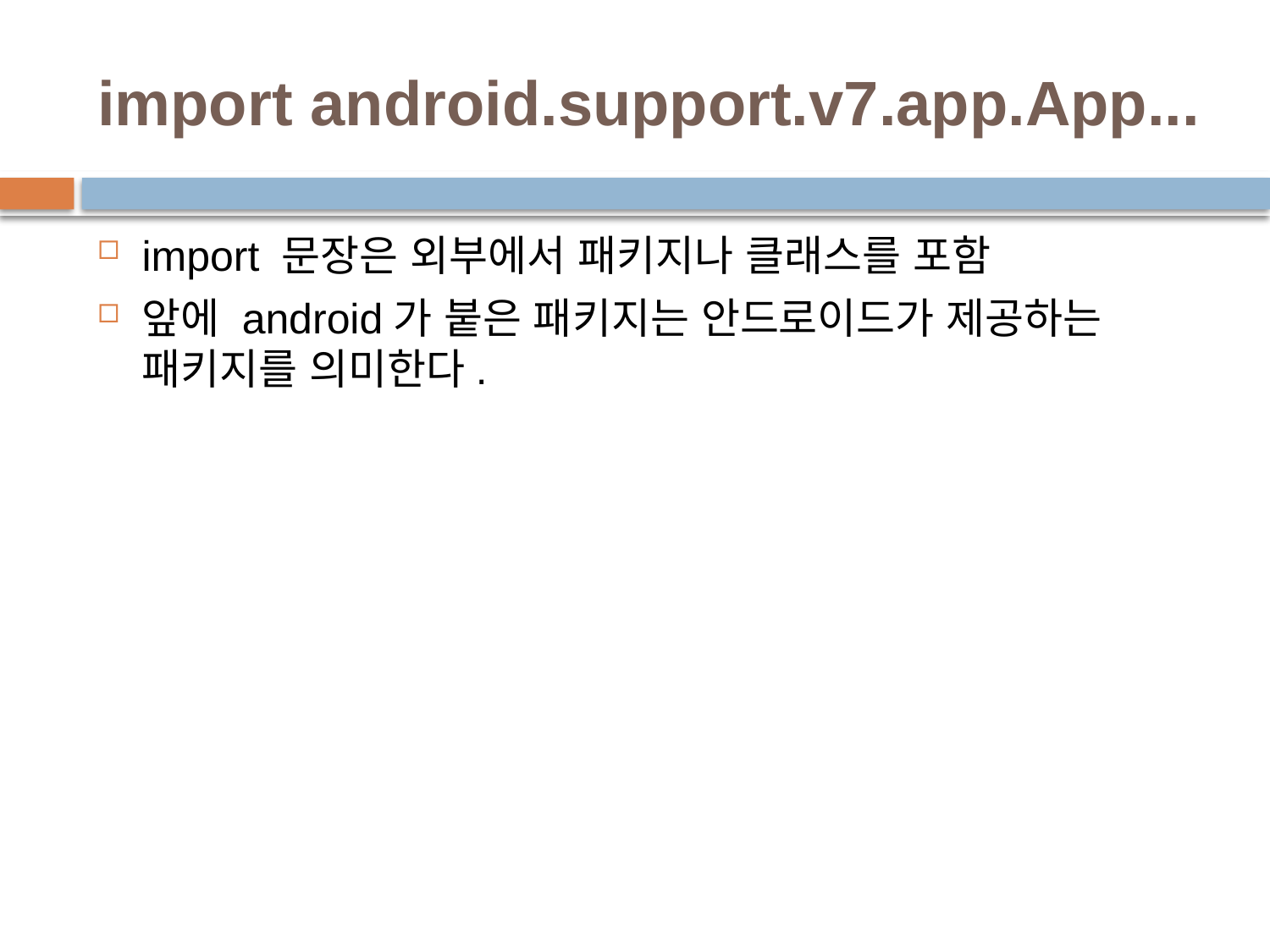

# import android.support.v7.app.App...
import 문장은 외부에서 패키지나 클래스를 포함
앞에 android가 붙은 패키지는 안드로이드가 제공하는 패키지를 의미한다.